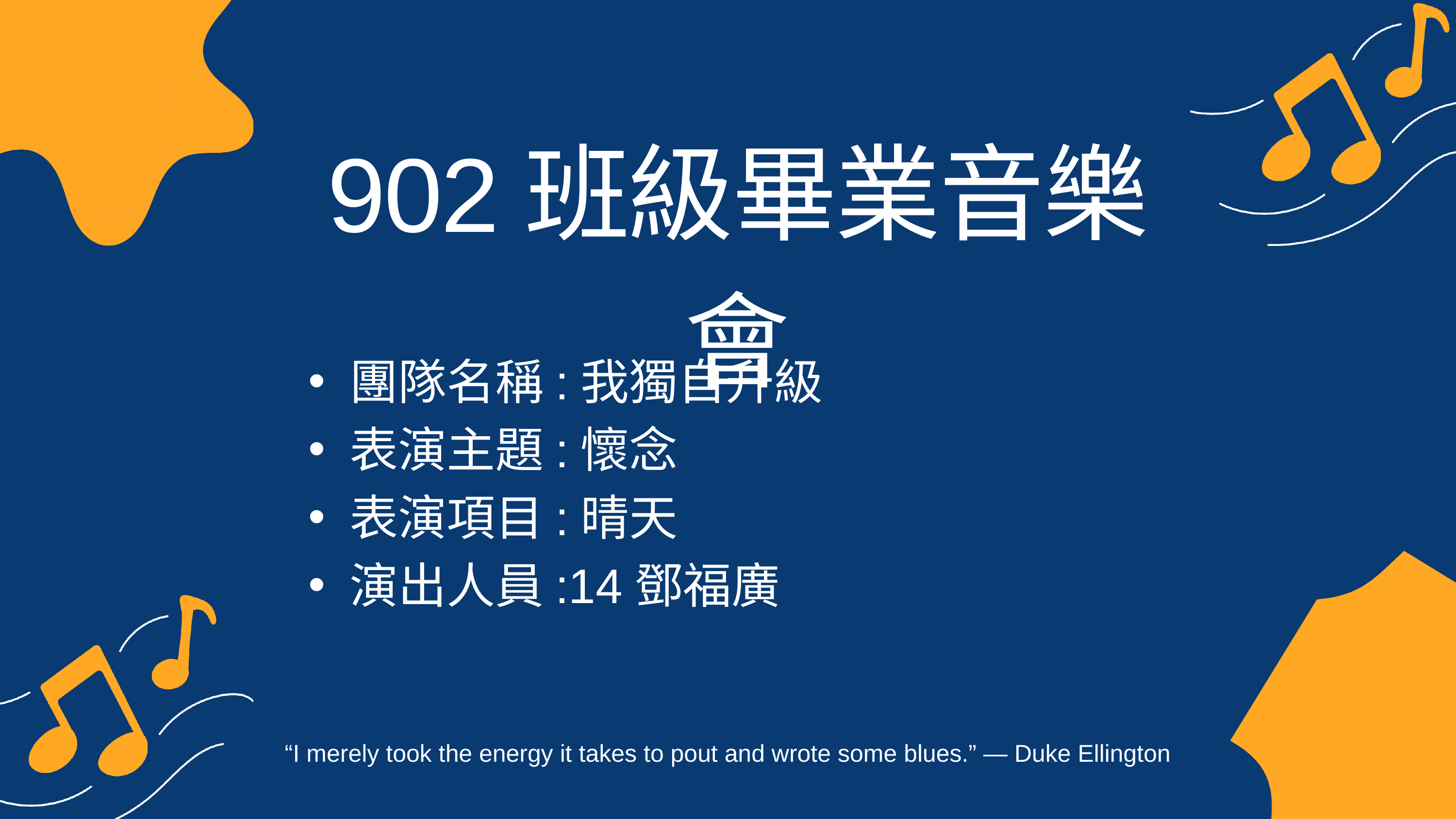

902班級畢業音樂會
團隊名稱:我獨自升級
表演主題:懷念
表演項目:晴天
演出人員:14鄧福廣

“I merely took the energy it takes to pout and wrote some blues.” — Duke Ellington